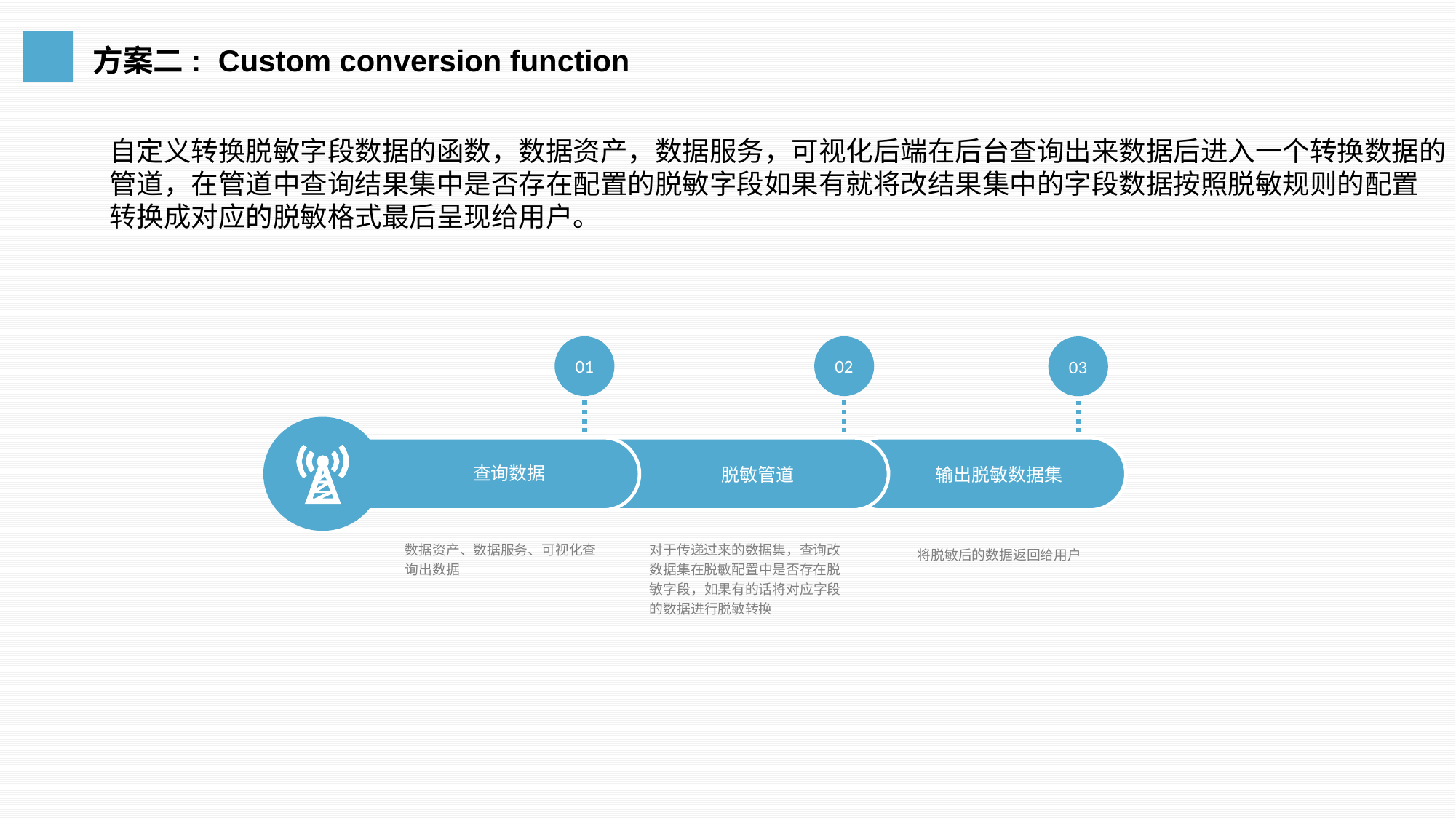

方案二:  Custom conversion function
自定义转换脱敏字段数据的函数，数据资产，数据服务，可视化后端在后台查询出来数据后进入一个转换数据的
管道，在管道中查询结果集中是否存在配置的脱敏字段如果有就将改结果集中的字段数据按照脱敏规则的配置
转换成对应的脱敏格式最后呈现给用户。
01
02
03

查询数据

脱敏管道

输出脱敏数据集
数据资产、数据服务、可视化查询出数据
对于传递过来的数据集，查询改数据集在脱敏配置中是否存在脱敏字段，如果有的话将对应字段的数据进行脱敏转换
将脱敏后的数据返回给用户